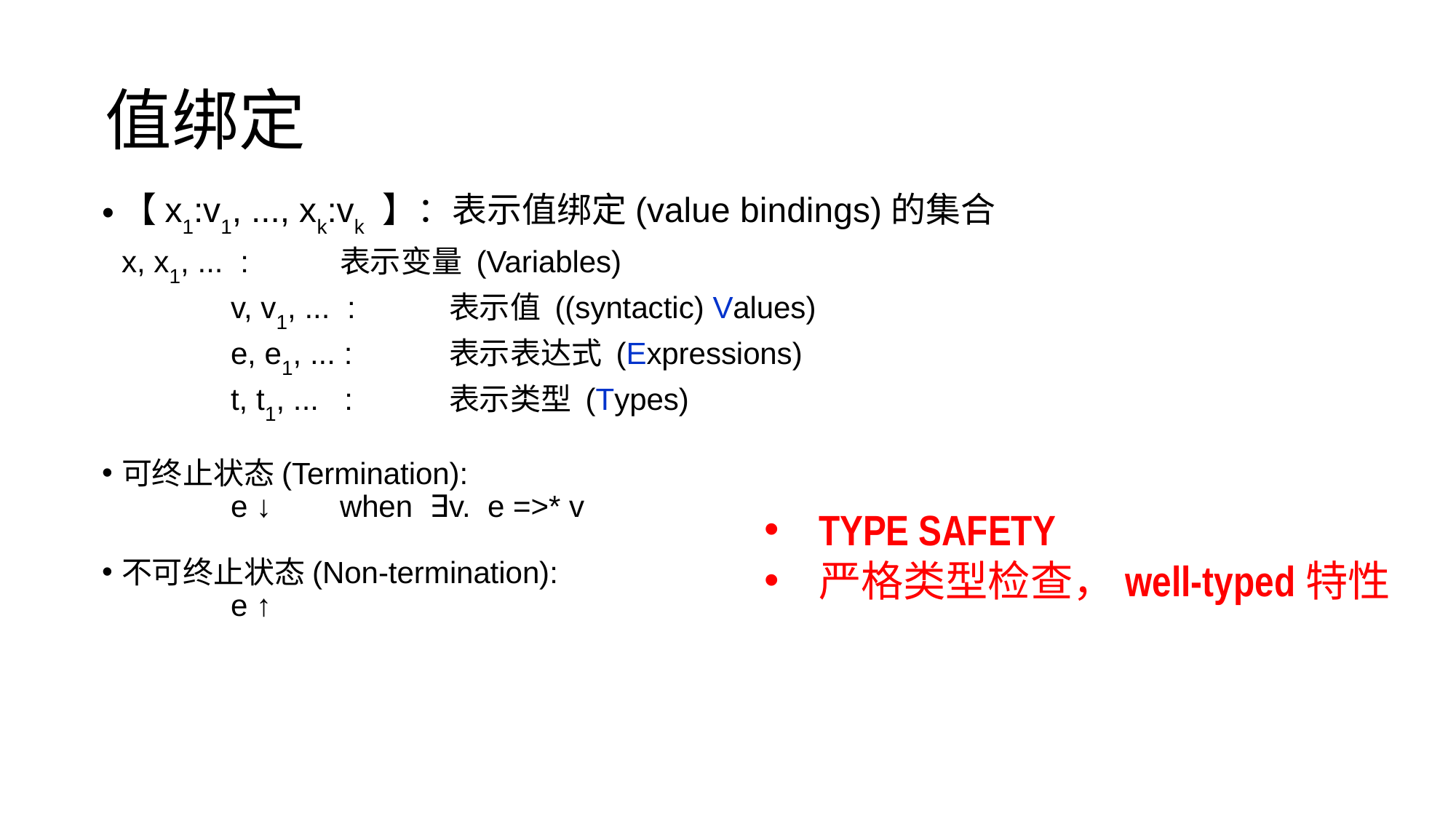

值绑定
【x1:v1, ..., xk:vk 】：表示值绑定(value bindings)的集合
	x, x1, ...  : 	表示变量 (Variables)
	v, v1, ...  :	表示值 ((syntactic) Values)
	e, e1, ... : 	表示表达式 (Expressions)
	t, t1, ...   :	表示类型 (Types)

可终止状态(Termination):
	e ↓ 	when  ∃v.  e =>* v

不可终止状态(Non-termination):
	e ↑
TYPE SAFETY
严格类型检查，well-typed特性